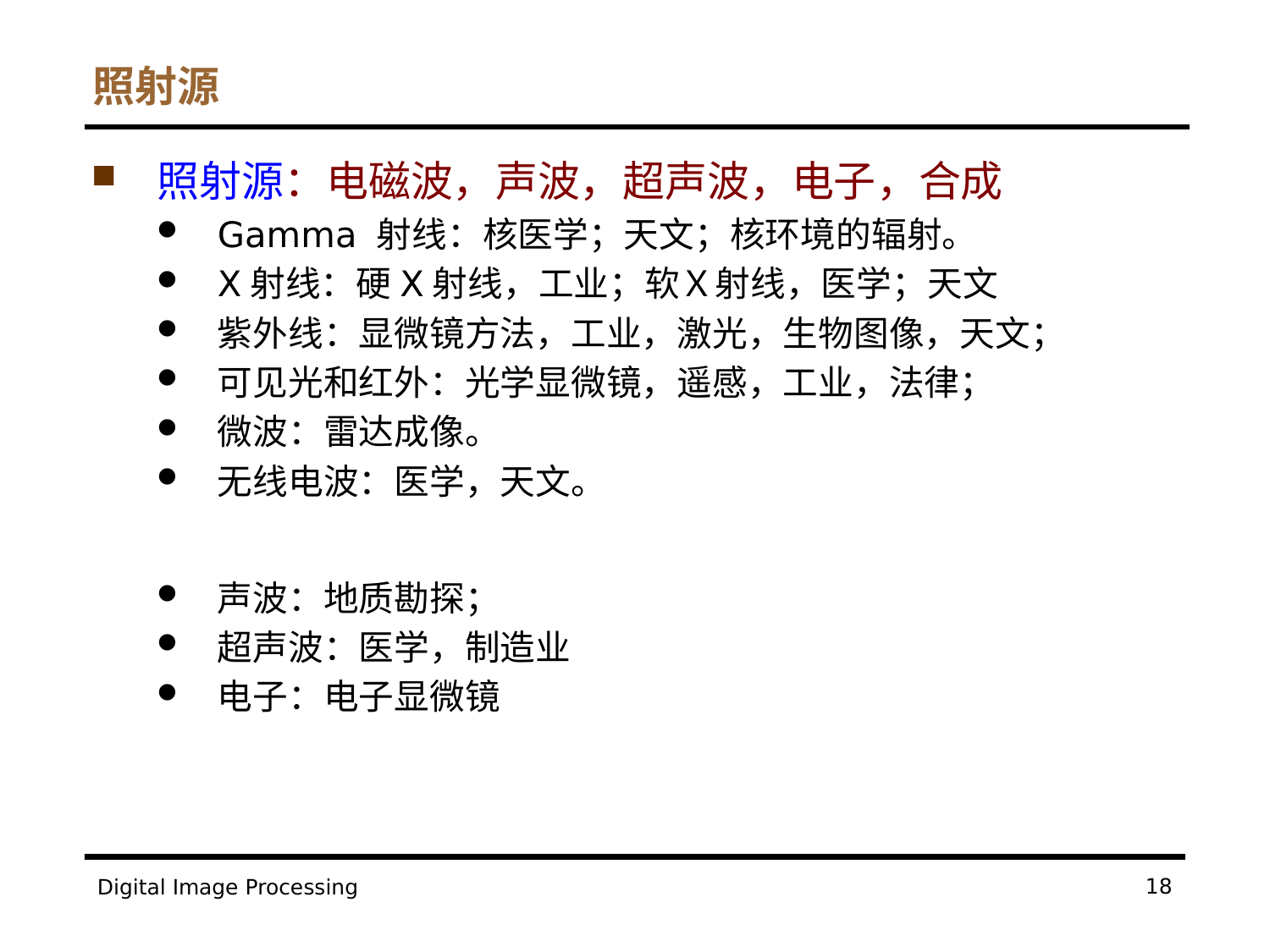

# 照射源
照射源：电磁波，声波，超声波，电子，合成
Gamma 射线：核医学；天文；核环境的辐射。
X射线：硬X射线，工业；软Ｘ射线，医学；天文
紫外线：显微镜方法，工业，激光，生物图像，天文；
可见光和红外：光学显微镜，遥感，工业，法律；
微波：雷达成像。
无线电波：医学，天文。

声波：地质勘探；
超声波：医学，制造业
电子：电子显微镜
18
Digital Image Processing